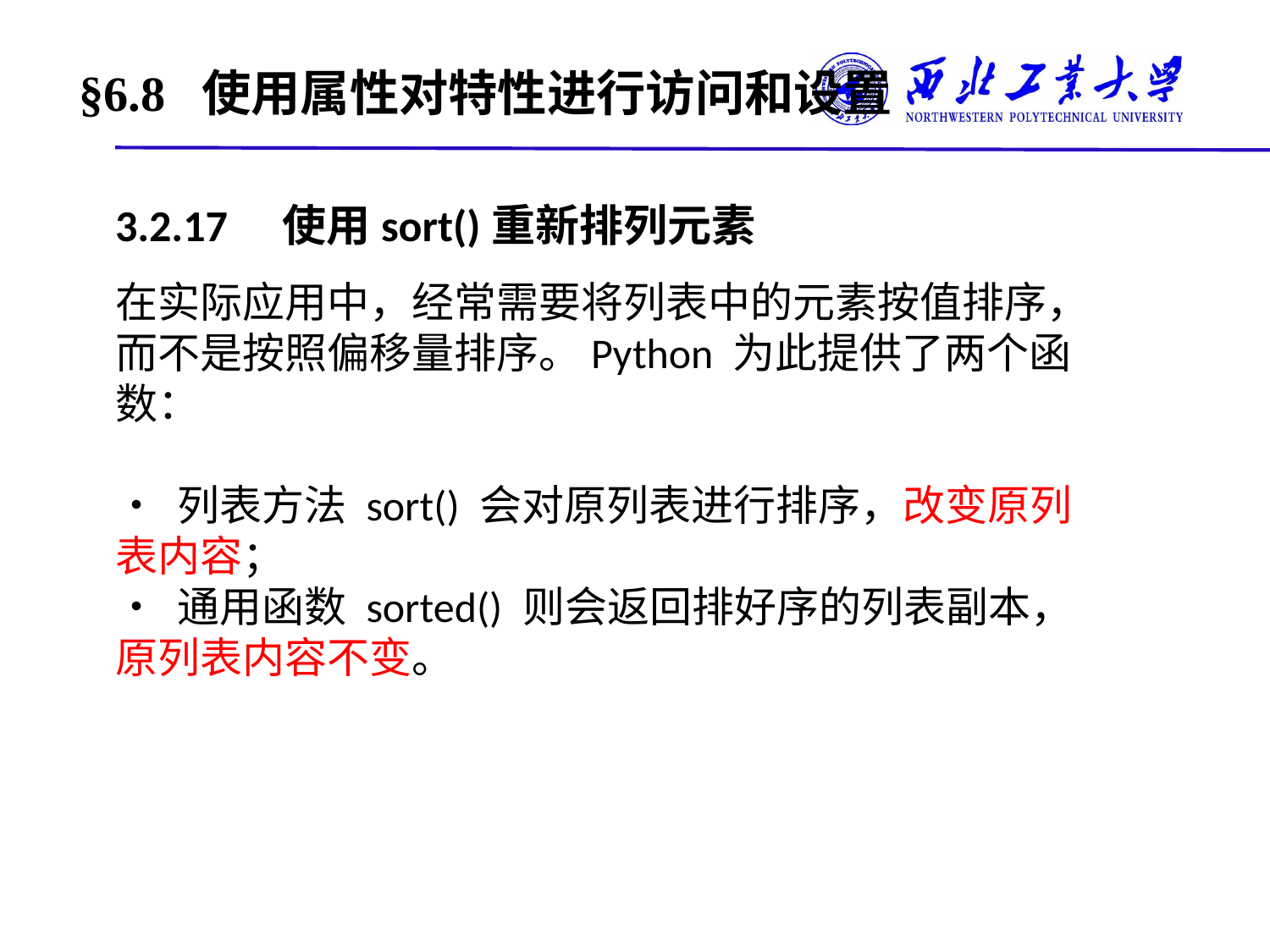

# §6.8  使用属性对特性进行访问和设置
3.2.17　使用sort()重新排列元素

在实际应用中，经常需要将列表中的元素按值排序，而不是按照偏移量排序。Python 为此提供了两个函数：

• 列表方法 sort() 会对原列表进行排序，改变原列表内容；
• 通用函数 sorted() 则会返回排好序的列表副本，原列表内容不变。